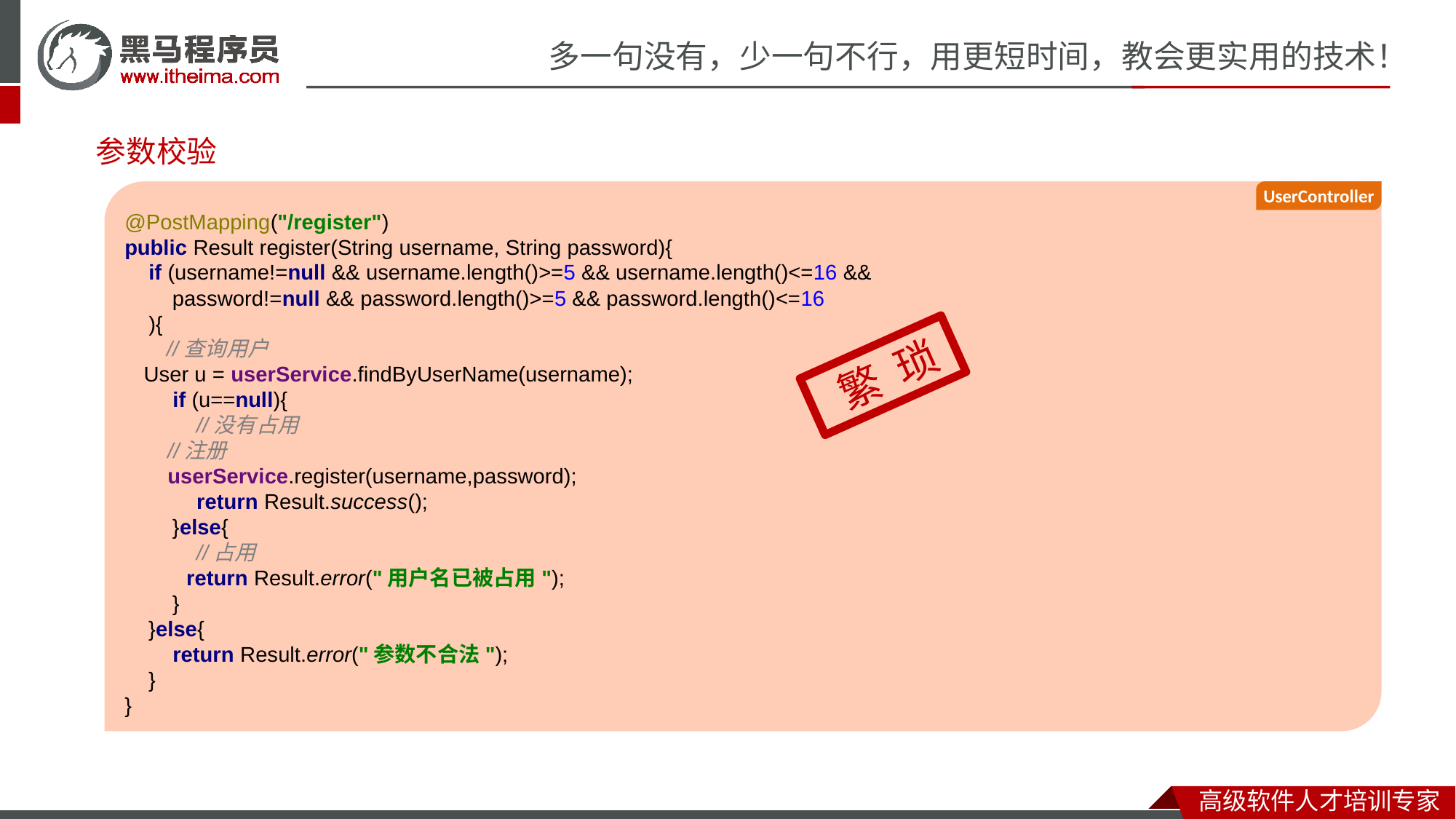

# 参数校验

@PostMapping("/register")
public Result register(String username, String password){
    if (username!=null && username.length()>=5 && username.length()<=16 &&
        password!=null && password.length()>=5 && password.length()<=16
    ){
       //查询用户
   User u = userService.findByUserName(username);
        if (u==null){
            //没有占用
        //注册
        userService.register(username,password);
            return Result.success();
        }else{
            //占用
            return Result.error("用户名已被占用");
        }
    }else{
        return Result.error("参数不合法");
    }
}

UserController
 繁  琐